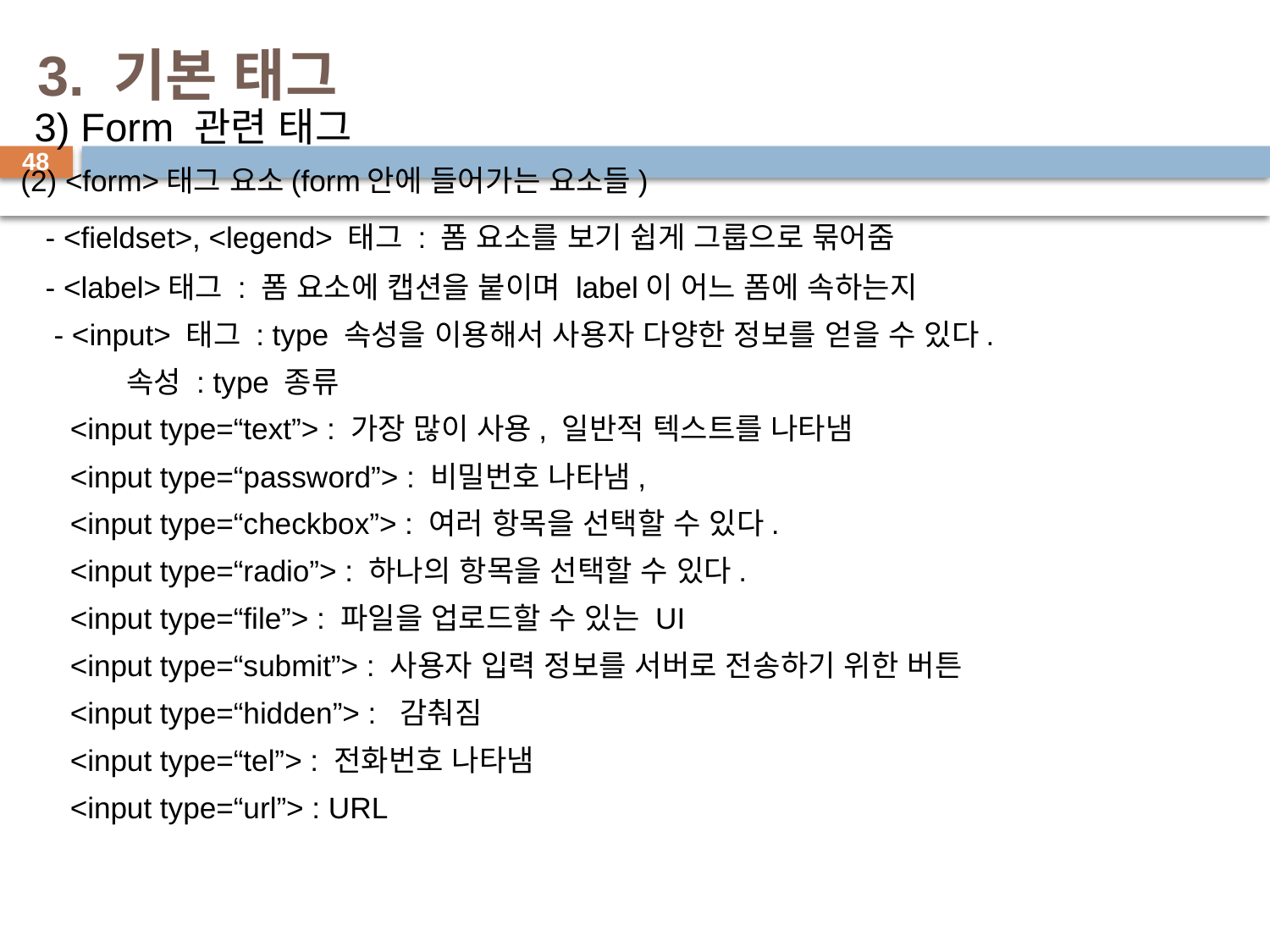

# 3. 기본 태그
  3) Form 관련 태그
 (2) <form>태그 요소(form안에 들어가는 요소들)
   - <fieldset>, <legend> 태그 : 폼 요소를 보기 쉽게 그룹으로 묶어줌
    - <label>태그 : 폼 요소에 캡션을 붙이며 label이 어느 폼에 속하는지
     - <input> 태그 : type 속성을 이용해서 사용자 다양한 정보를 얻을 수 있다.
             속성 : type 종류
       <input type=“text”> : 가장 많이 사용, 일반적 텍스트를 나타냄
       <input type=“password”> : 비밀번호 나타냄,
       <input type=“checkbox”> : 여러 항목을 선택할 수 있다.
       <input type=“radio”> : 하나의 항목을 선택할 수 있다.
       <input type=“file”> : 파일을 업로드할 수 있는 UI
       <input type=“submit”> : 사용자 입력 정보를 서버로 전송하기 위한 버튼
       <input type=“hidden”> :  감춰짐
       <input type=“tel”> : 전화번호 나타냄
       <input type=“url”> : URL

48